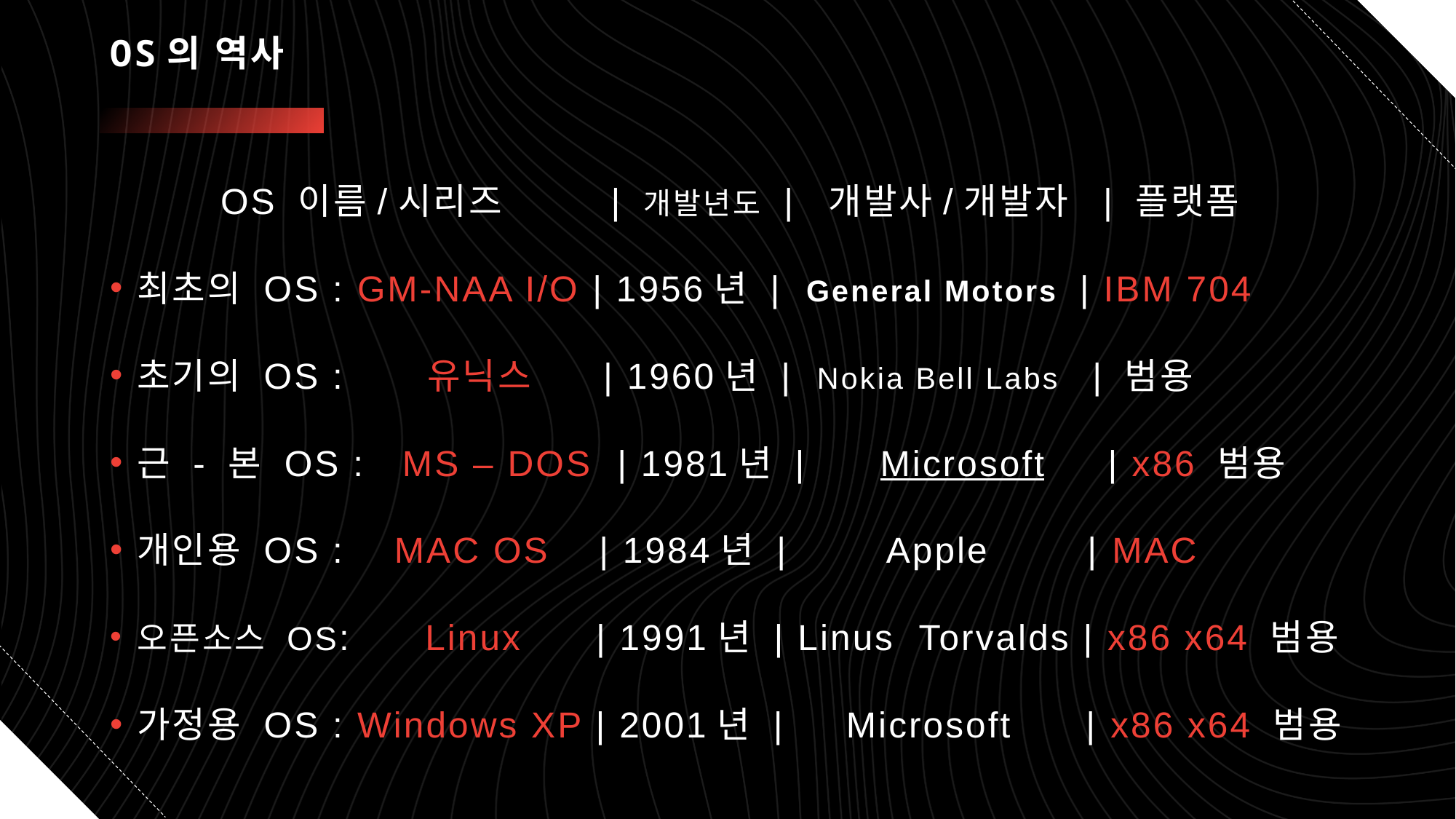

# OS의 역사
         OS 이름/시리즈        | 개발년도 |  개발사/개발자  | 플랫폼
최초의 OS : GM-NAA I/O | 1956년 |  General Motors  | IBM 704
초기의 OS :      유닉스     | 1960년 |  Nokia Bell Labs   | 범용
근 - 본 OS :   MS – DOS  | 1981년 |      Microsoft     | x86 범용
개인용 OS :    MAC OS    | 1984년 |        Apple        | MAC
오픈소스 OS:      Linux      | 1991년 | Linus  Torvalds | x86 x64 범용
가정용 OS : Windows XP | 2001년 |     Microsoft      | x86 x64 범용